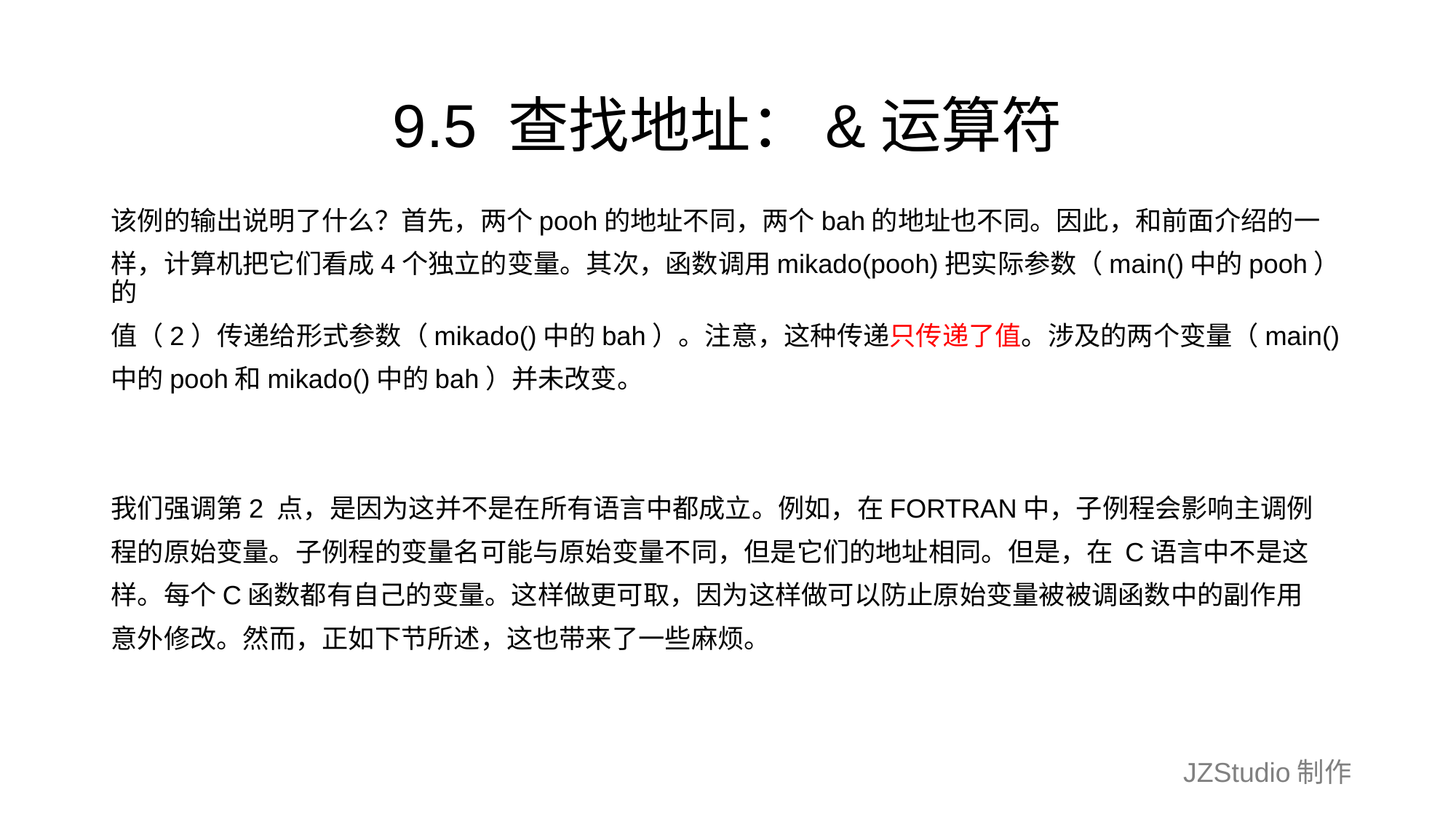

# 9.5 查找地址：&运算符
该例的输出说明了什么？首先，两个pooh的地址不同，两个bah的地址也不同。因此，和前面介绍的一
样，计算机把它们看成4个独立的变量。其次，函数调用mikado(pooh)把实际参数（main()中的pooh）的
值（2）传递给形式参数（mikado()中的bah）。注意，这种传递只传递了值。涉及的两个变量（main()
中的pooh和mikado()中的bah）并未改变。

我们强调第2 点，是因为这并不是在所有语言中都成立。例如，在FORTRAN中，子例程会影响主调例
程的原始变量。子例程的变量名可能与原始变量不同，但是它们的地址相同。但是，在 C语言中不是这
样。每个C函数都有自己的变量。这样做更可取，因为这样做可以防止原始变量被被调函数中的副作用
意外修改。然而，正如下节所述，这也带来了一些麻烦。